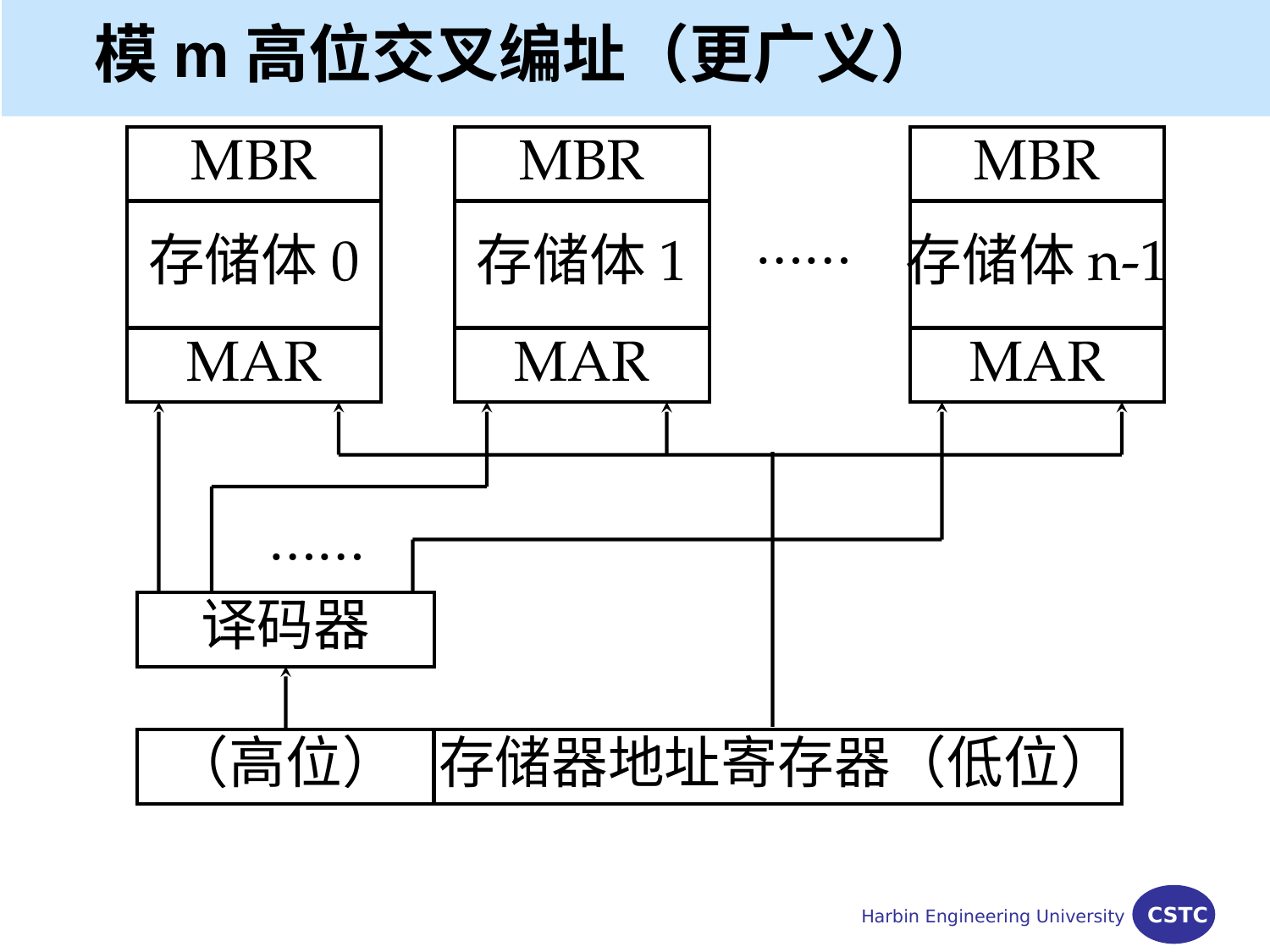

# 模m高位交叉编址（更广义）
MBR
MBR
MBR
存储体0
存储体1
存储体n-1
……
MAR
MAR
MAR

……

译码器

（高位）
存储器地址寄存器（低位）
Harbin Engineering University